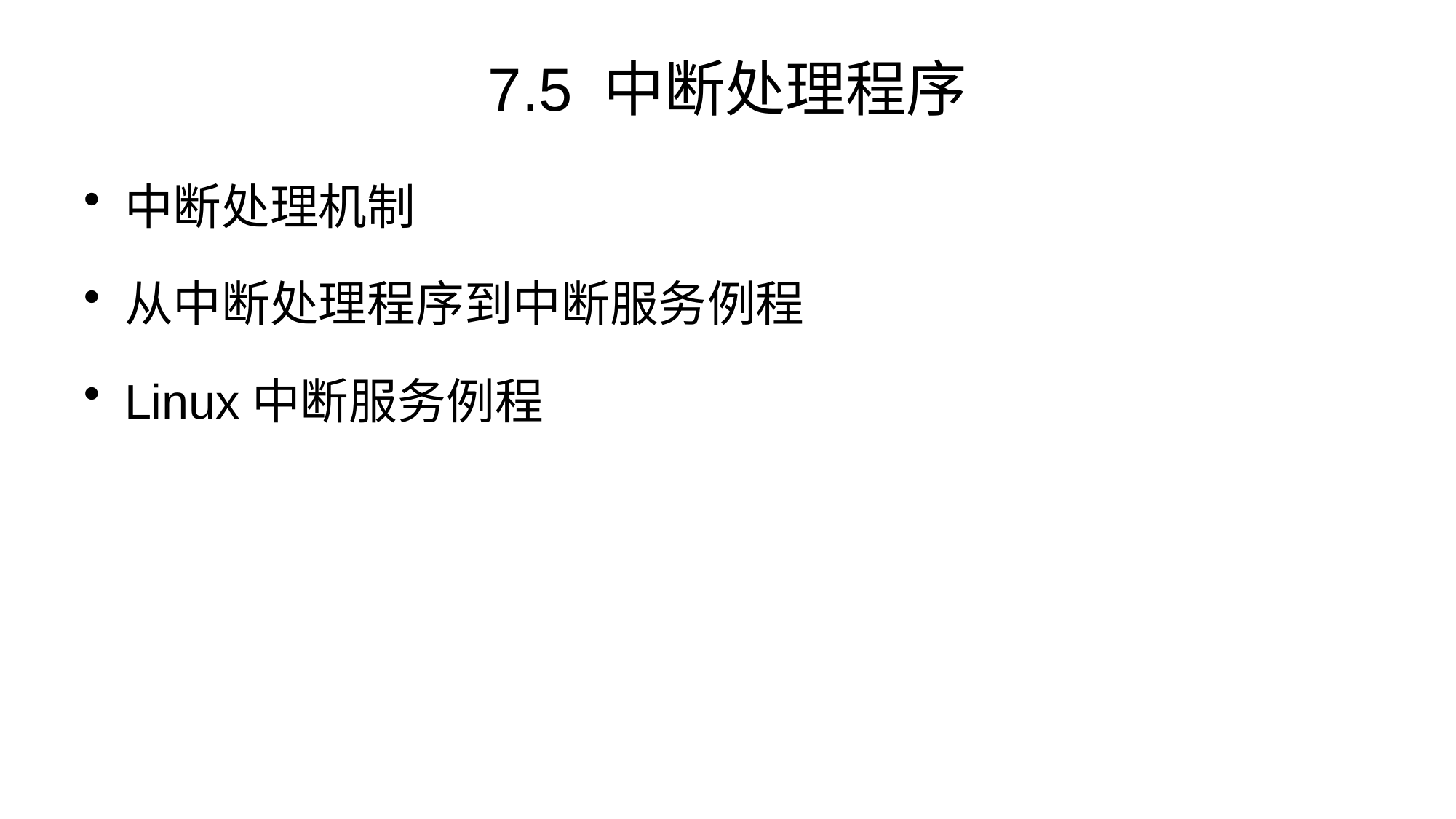

# 7.5 中断处理程序
中断处理机制
从中断处理程序到中断服务例程
Linux中断服务例程